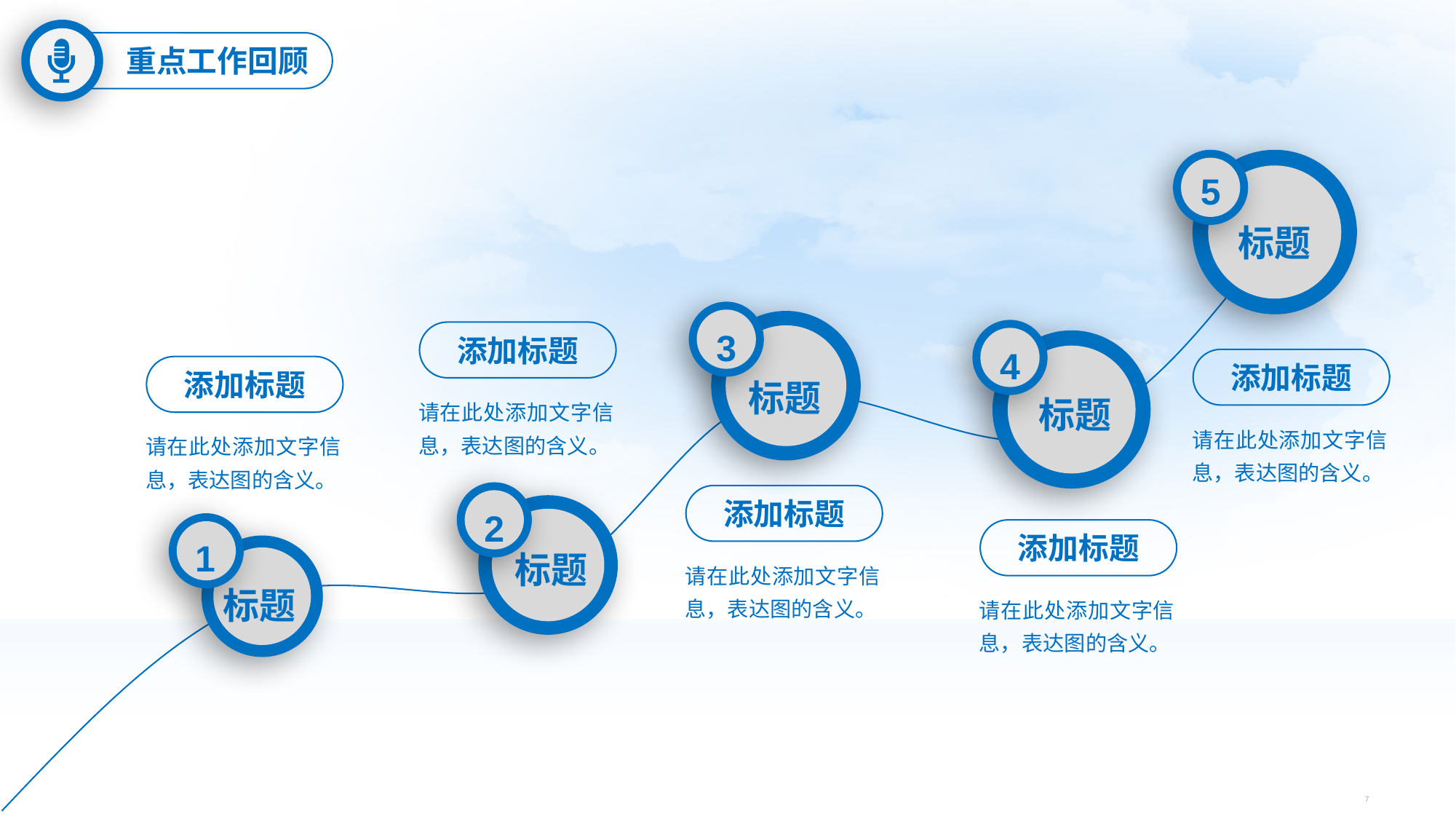

重点工作回顾

5
标题

3
添加标题

4

添加标题
添加标题
标题
请在此处添加文字信息，表达图的含义。
标题
请在此处添加文字信息，表达图的含义。
请在此处添加文字信息，表达图的含义。

添加标题

2

添加标题
1

标题
请在此处添加文字信息，表达图的含义。
标题
请在此处添加文字信息，表达图的含义。
延时符